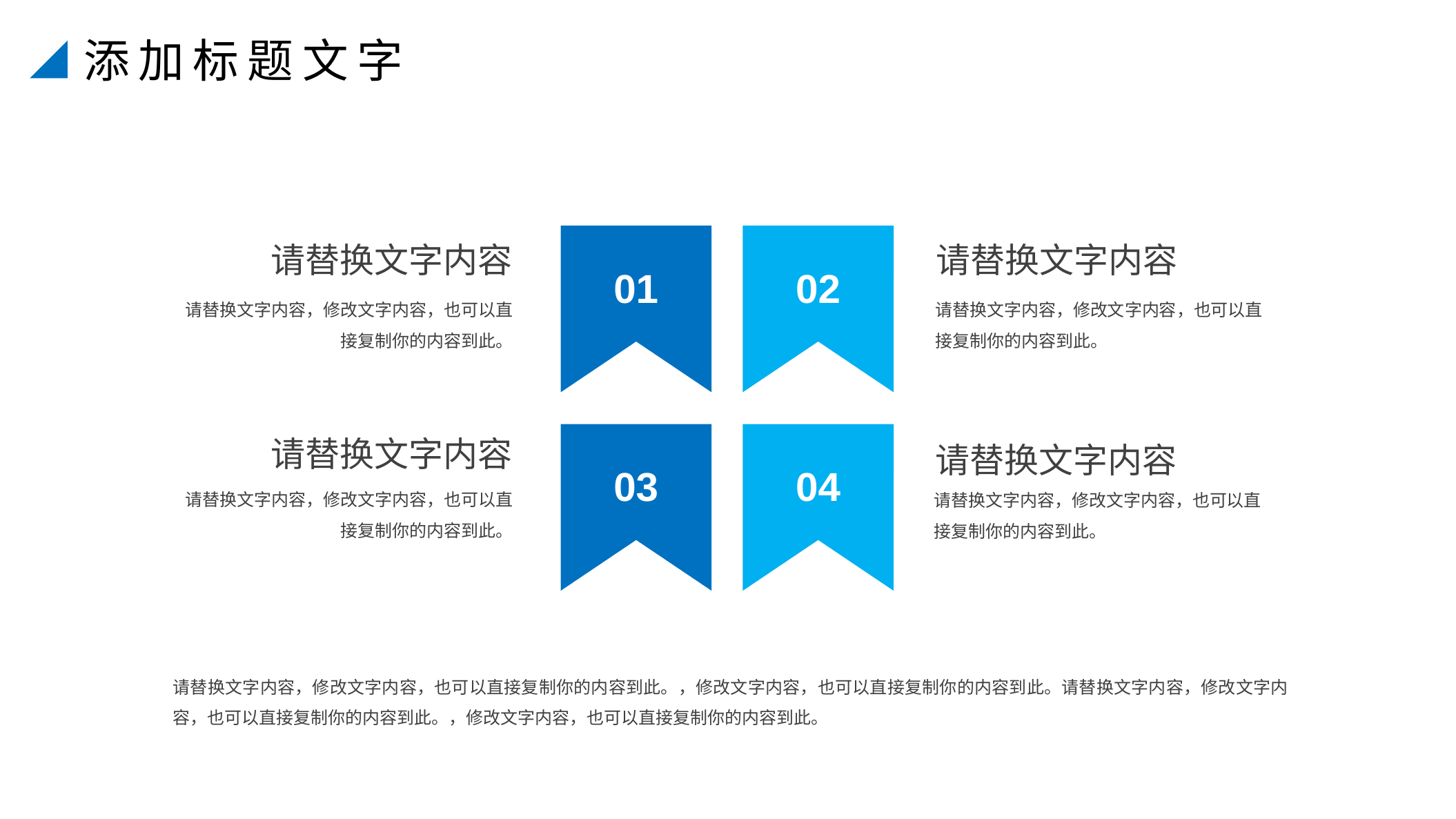

添加标题文字

01

02
请替换文字内容
请替换文字内容，修改文字内容，也可以直接复制你的内容到此。
请替换文字内容
请替换文字内容，修改文字内容，也可以直接复制你的内容到此。

03

04
请替换文字内容
请替换文字内容，修改文字内容，也可以直接复制你的内容到此。
请替换文字内容
请替换文字内容，修改文字内容，也可以直接复制你的内容到此。
请替换文字内容，修改文字内容，也可以直接复制你的内容到此。，修改文字内容，也可以直接复制你的内容到此。请替换文字内容，修改文字内容，也可以直接复制你的内容到此。，修改文字内容，也可以直接复制你的内容到此。